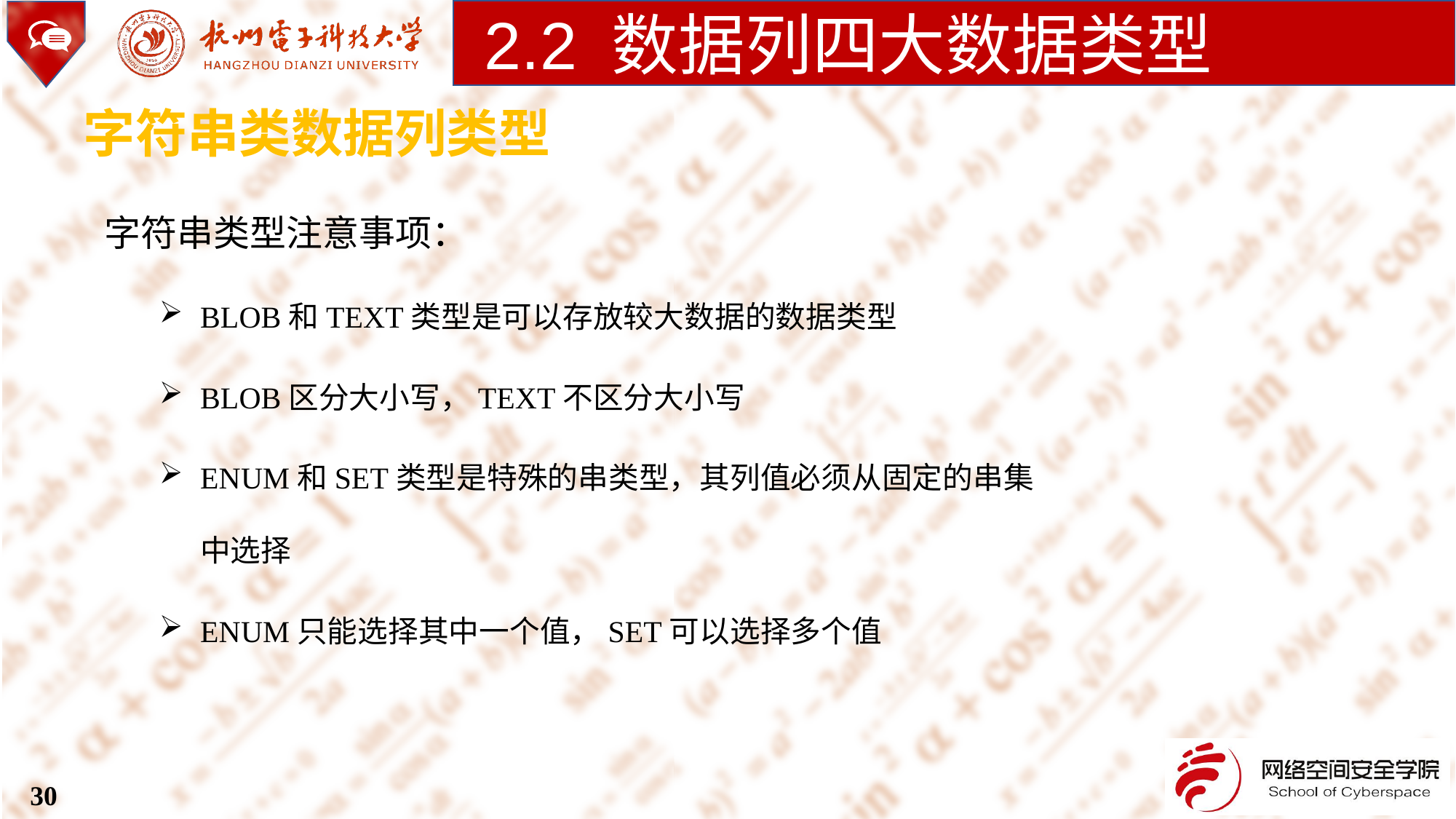

2.2 数据列四大数据类型
字符串类数据列类型
字符串类型注意事项：
BLOB和TEXT类型是可以存放较大数据的数据类型
BLOB区分大小写，TEXT不区分大小写
ENUM和SET类型是特殊的串类型，其列值必须从固定的串集中选择
ENUM只能选择其中一个值，SET可以选择多个值
30